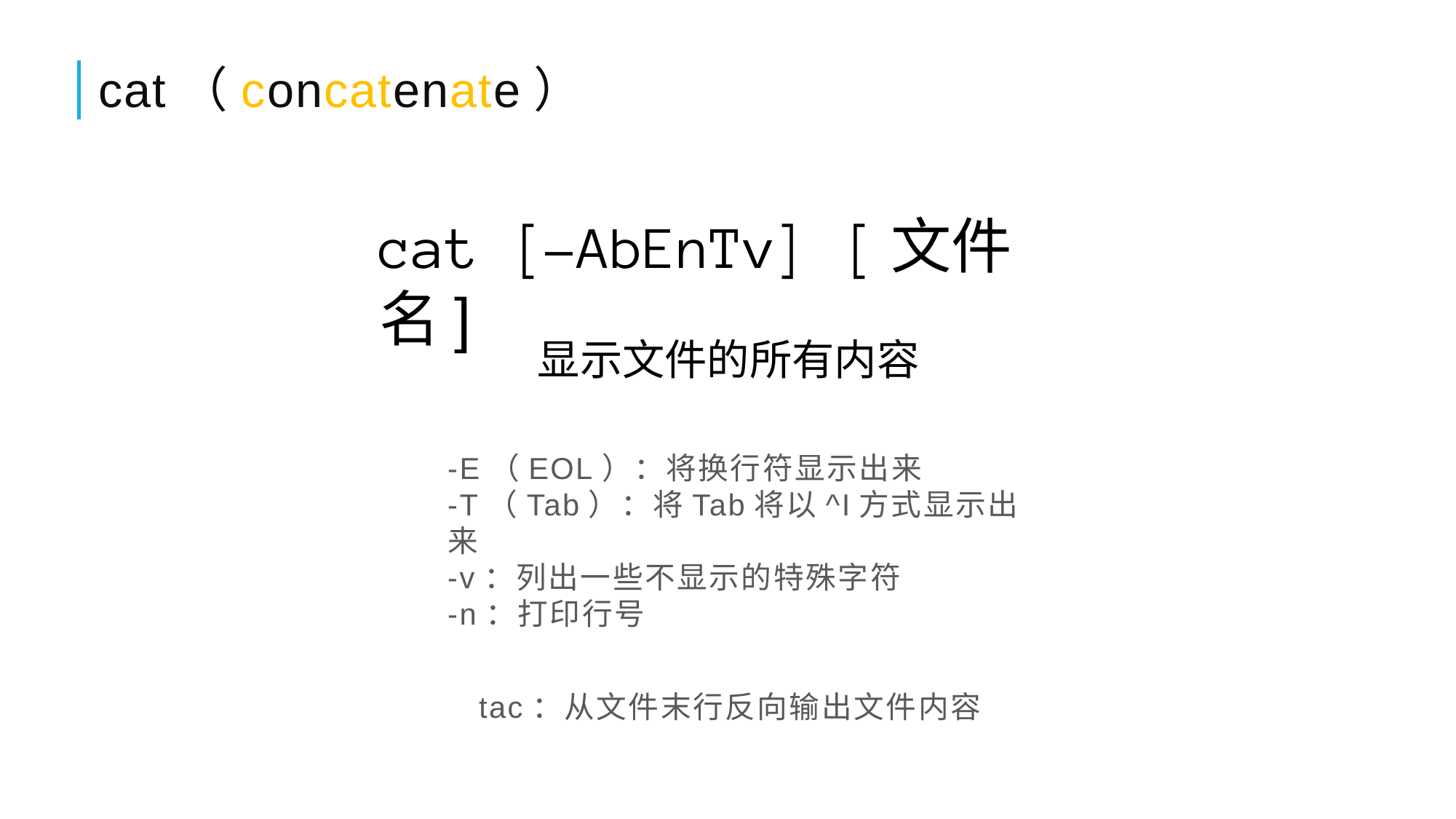

# cat（concatenate）
cat [-AbEnTv] [文件名]
显示文件的所有内容
-E（EOL）：将换行符显示出来
-T（Tab）：将Tab将以^I方式显示出来
-v：列出一些不显示的特殊字符
-n：打印行号
tac：从文件末行反向输出文件内容